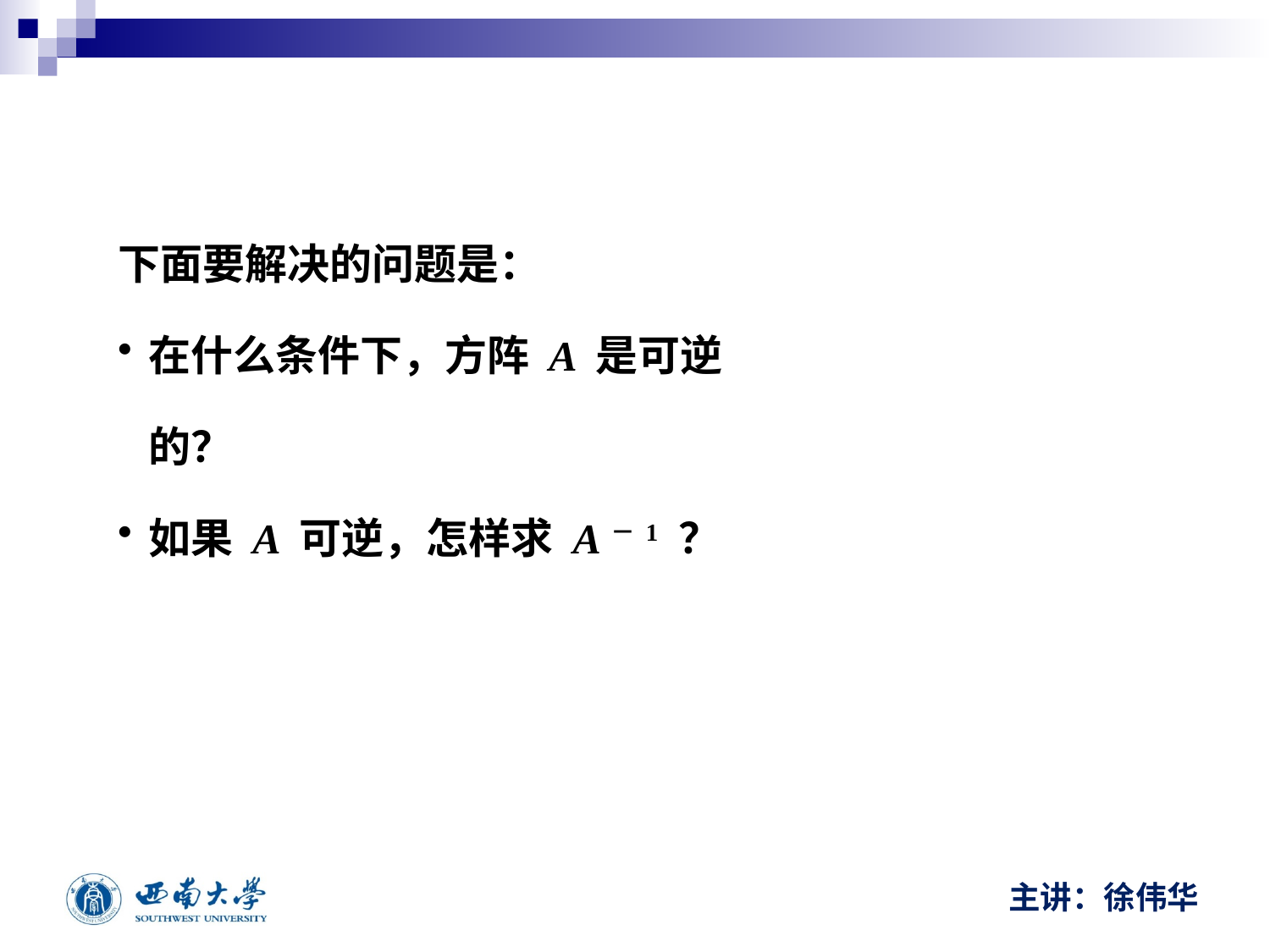

下面要解决的问题是：
在什么条件下，方阵 A 是可逆的？
如果 A 可逆，怎样求 A－1 ？